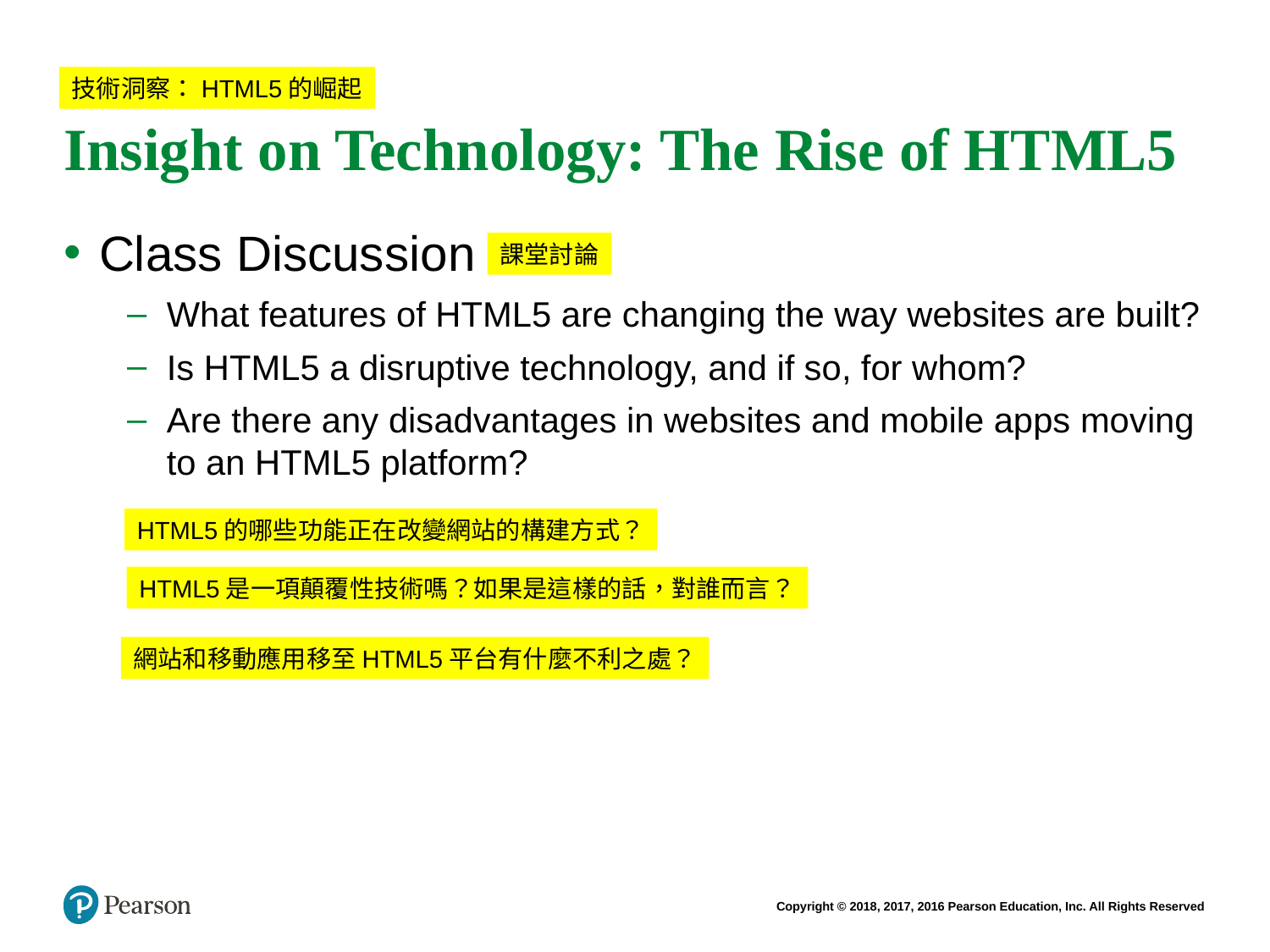

# Insight on Technology: The Rise of HTML5
技術洞察：HTML5的崛起
Class Discussion
What features of HTML5 are changing the way websites are built?
Is HTML5 a disruptive technology, and if so, for whom?
Are there any disadvantages in websites and mobile apps moving to an HTML5 platform?
課堂討論
HTML5的哪些功能正在改變網站的構建方式？
HTML5是一項顛覆性技術嗎？如果是這樣的話，對誰而言？
網站和移動應用移至HTML5平台有什麼不利之處？